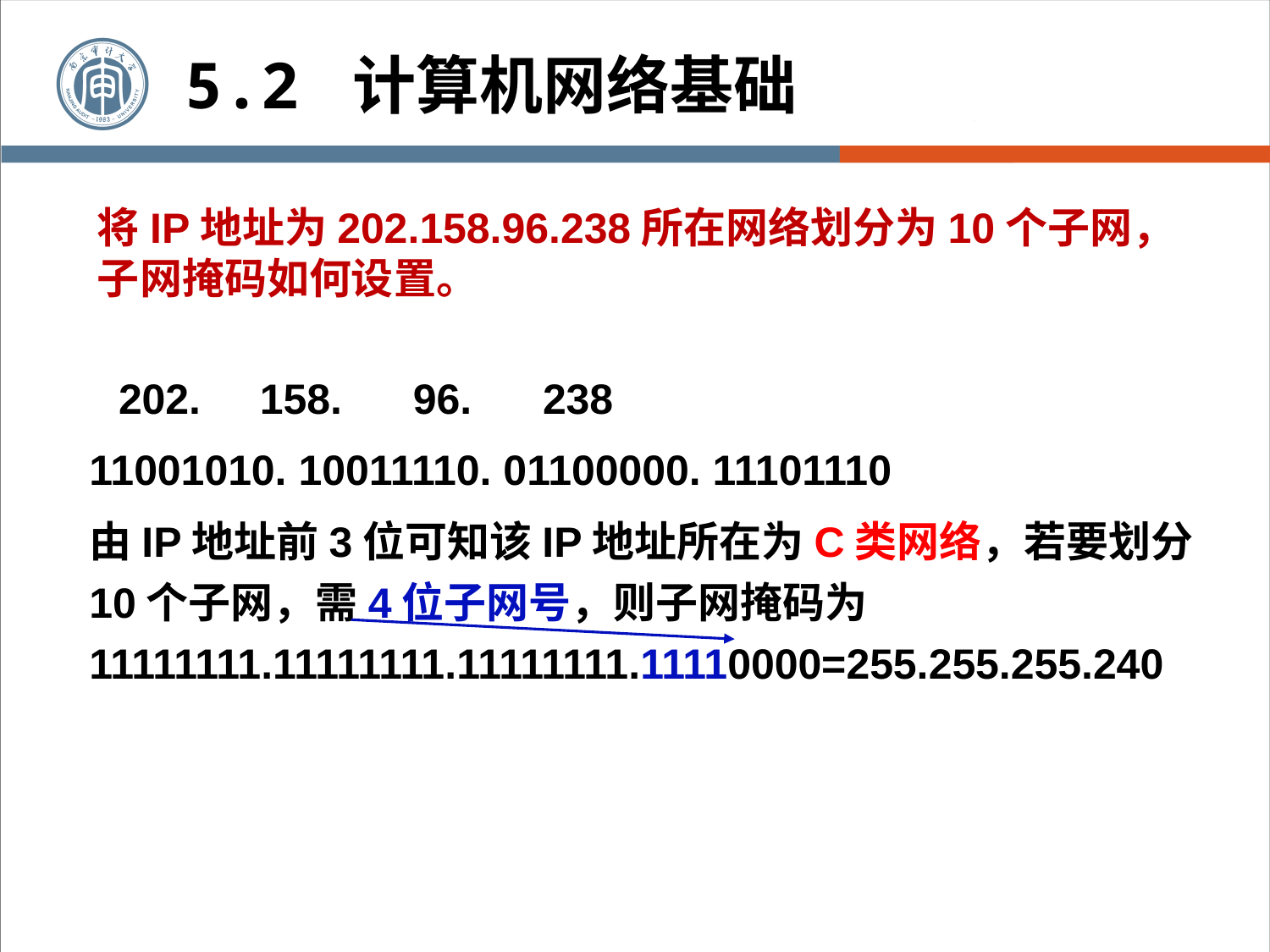

5.2 计算机网络基础

将IP地址为202.158.96.238所在网络划分为10个子网，子网掩码如何设置。
   202.     158.      96.      238
11001010. 10011110. 01100000. 11101110
由IP地址前3位可知该IP地址所在为C类网络，若要划分10个子网，需4位子网号，则子网掩码为11111111.11111111.11111111.11110000=255.255.255.240